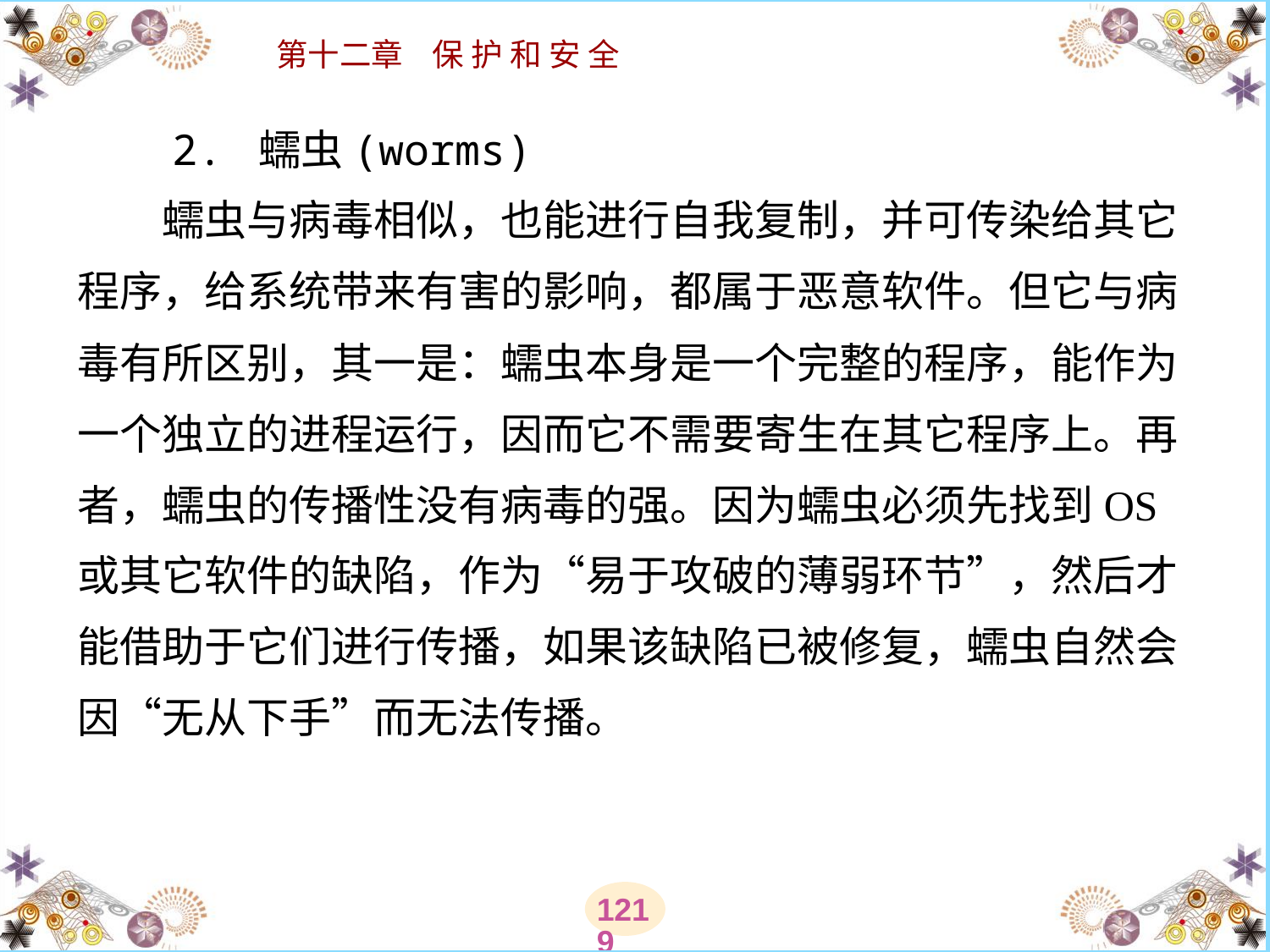

# 2. 蠕虫(worms) 　　蠕虫与病毒相似，也能进行自我复制，并可传染给其它程序，给系统带来有害的影响，都属于恶意软件。但它与病毒有所区别，其一是：蠕虫本身是一个完整的程序，能作为一个独立的进程运行，因而它不需要寄生在其它程序上。再者，蠕虫的传播性没有病毒的强。因为蠕虫必须先找到OS或其它软件的缺陷，作为“易于攻破的薄弱环节”，然后才能借助于它们进行传播，如果该缺陷已被修复，蠕虫自然会因“无从下手”而无法传播。